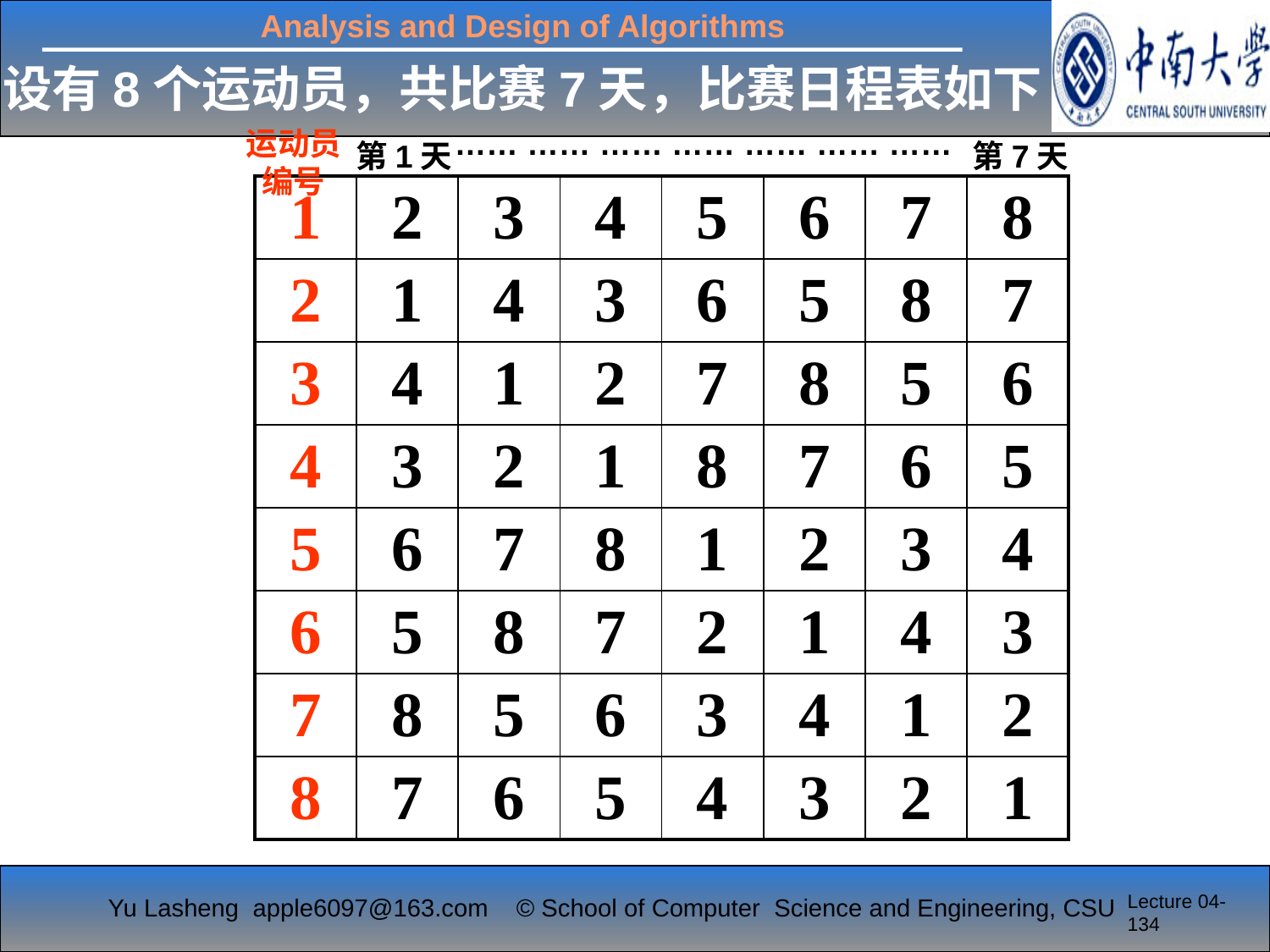

设有8个运动员，共比赛7天，比赛日程表如下
运动员
编号
…… …… …… …… …… …… ……
第1天
第7天
| 1 | 2 | 3 | 4 | 5 | 6 | 7 | 8 |
| --- | --- | --- | --- | --- | --- | --- | --- |
| 2 | 1 | 4 | 3 | 6 | 5 | 8 | 7 |
| 3 | 4 | 1 | 2 | 7 | 8 | 5 | 6 |
| 4 | 3 | 2 | 1 | 8 | 7 | 6 | 5 |
| 5 | 6 | 7 | 8 | 1 | 2 | 3 | 4 |
| 6 | 5 | 8 | 7 | 2 | 1 | 4 | 3 |
| 7 | 8 | 5 | 6 | 3 | 4 | 1 | 2 |
| 8 | 7 | 6 | 5 | 4 | 3 | 2 | 1 |
Lecture 04-134